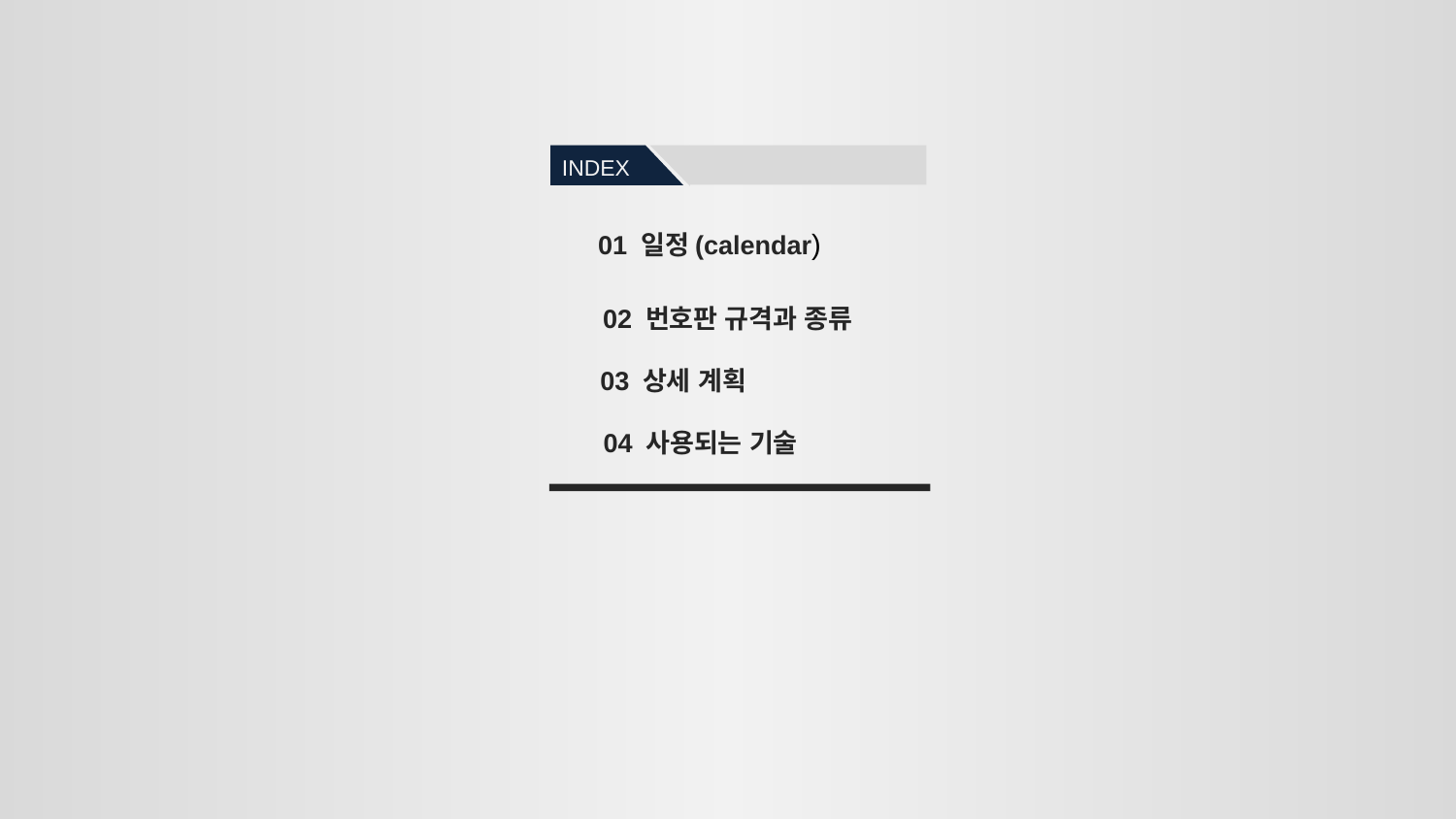

INDEX

01 일정(calendar)
02 번호판 규격과 종류
03 상세 계획
04 사용되는 기술